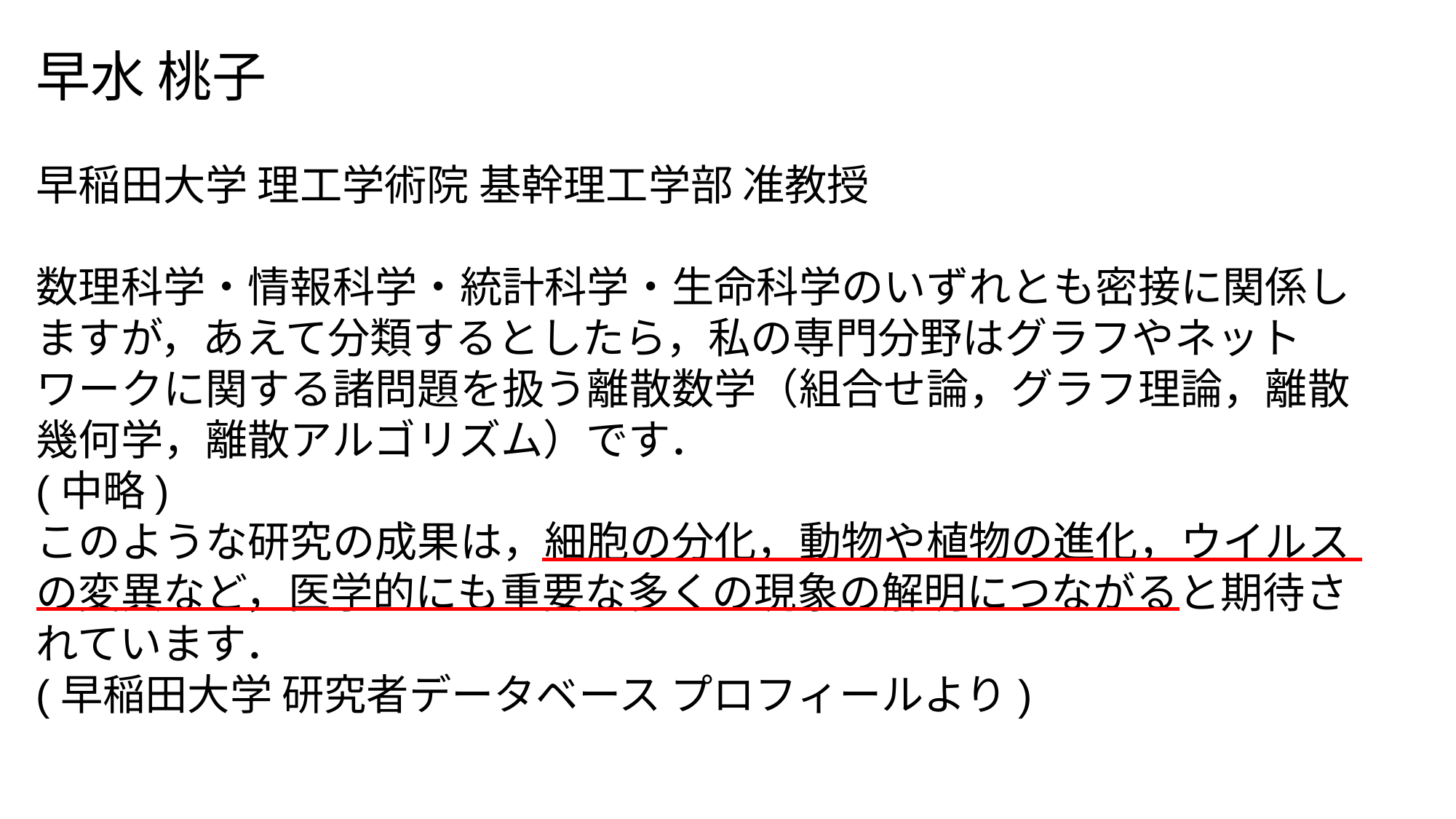

早水 桃子

早稲田大学 理工学術院 基幹理工学部 准教授

数理科学・情報科学・統計科学・生命科学のいずれとも密接に関係しますが，あえて分類するとしたら，私の専門分野はグラフやネットワークに関する諸問題を扱う離散数学（組合せ論，グラフ理論，離散幾何学，離散アルゴリズム）です．
(中略)
このような研究の成果は，細胞の分化，動物や植物の進化，ウイルスの変異など，医学的にも重要な多くの現象の解明につながると期待されています．
(早稲田大学 研究者データベース プロフィールより)